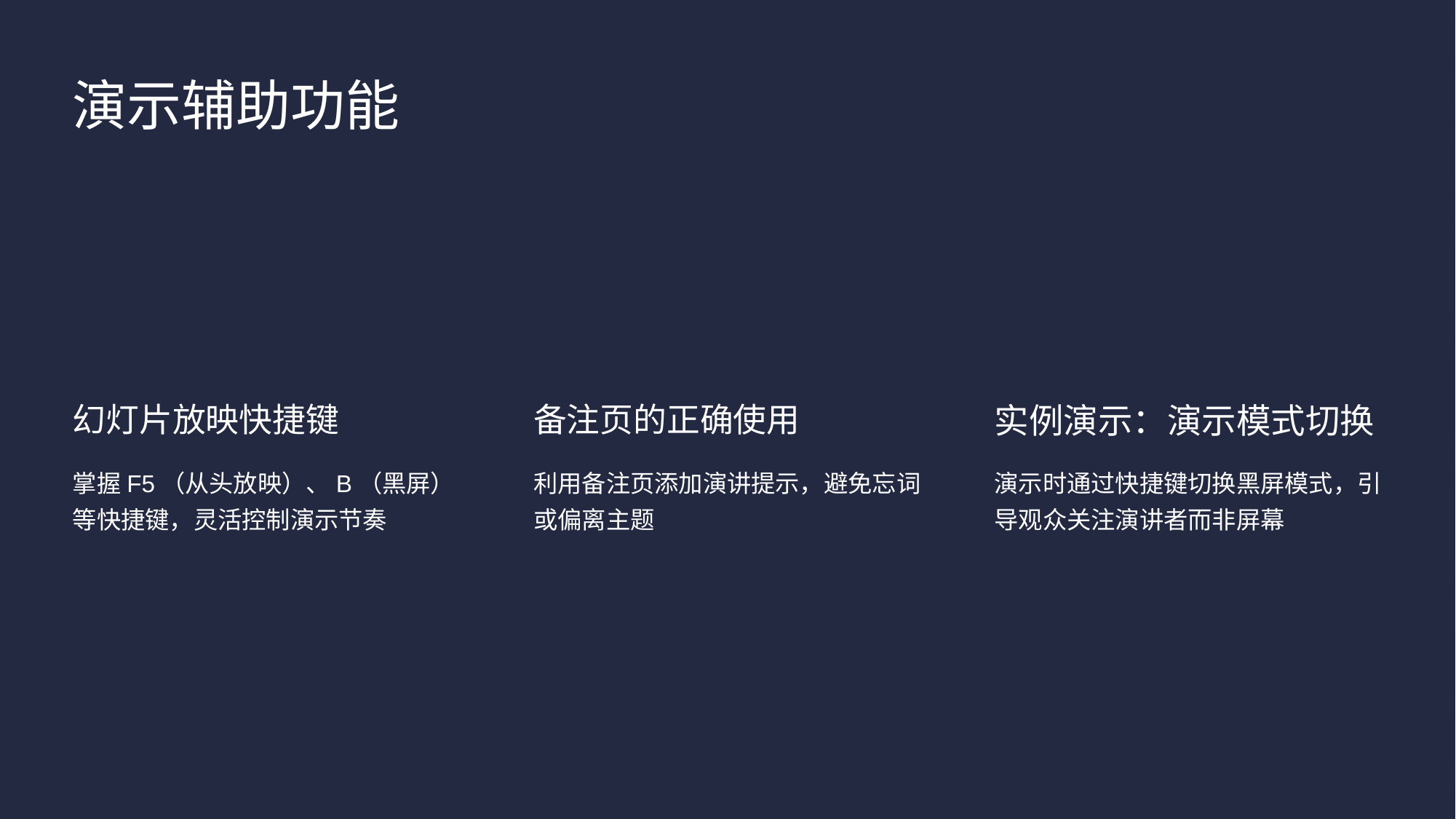

演示辅助功能
幻灯片放映快捷键
备注页的正确使用
实例演示：演示模式切换
掌握F5（从头放映）、B（黑屏）等快捷键，灵活控制演示节奏
利用备注页添加演讲提示，避免忘词或偏离主题
演示时通过快捷键切换黑屏模式，引导观众关注演讲者而非屏幕